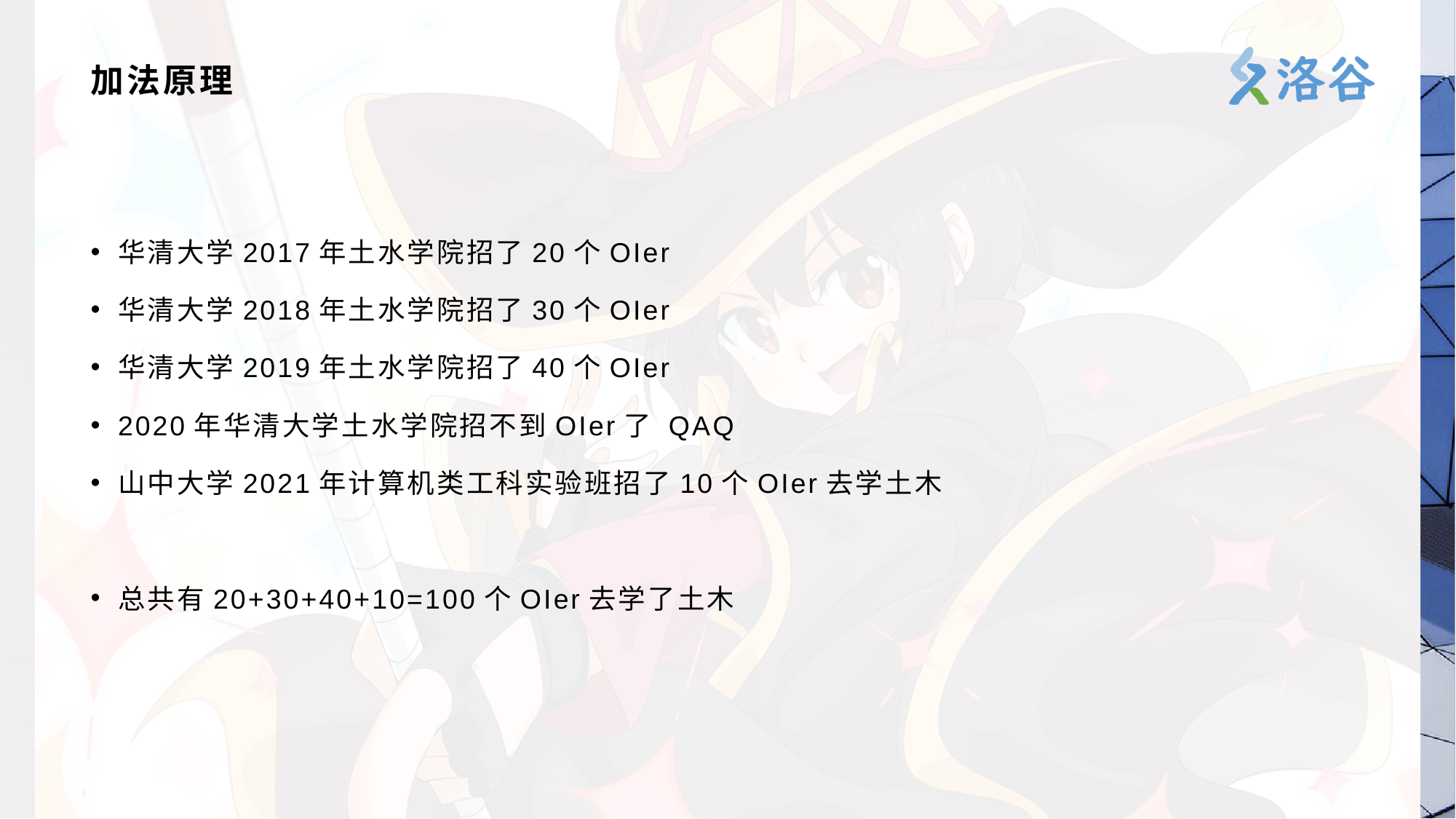

# 加法原理

华清大学2017年土水学院招了20个OIer
华清大学2018年土水学院招了30个OIer
华清大学2019年土水学院招了40个OIer
2020年华清大学土水学院招不到OIer了 QAQ
山中大学2021年计算机类工科实验班招了10个OIer去学土木

总共有20+30+40+10=100个OIer去学了土木